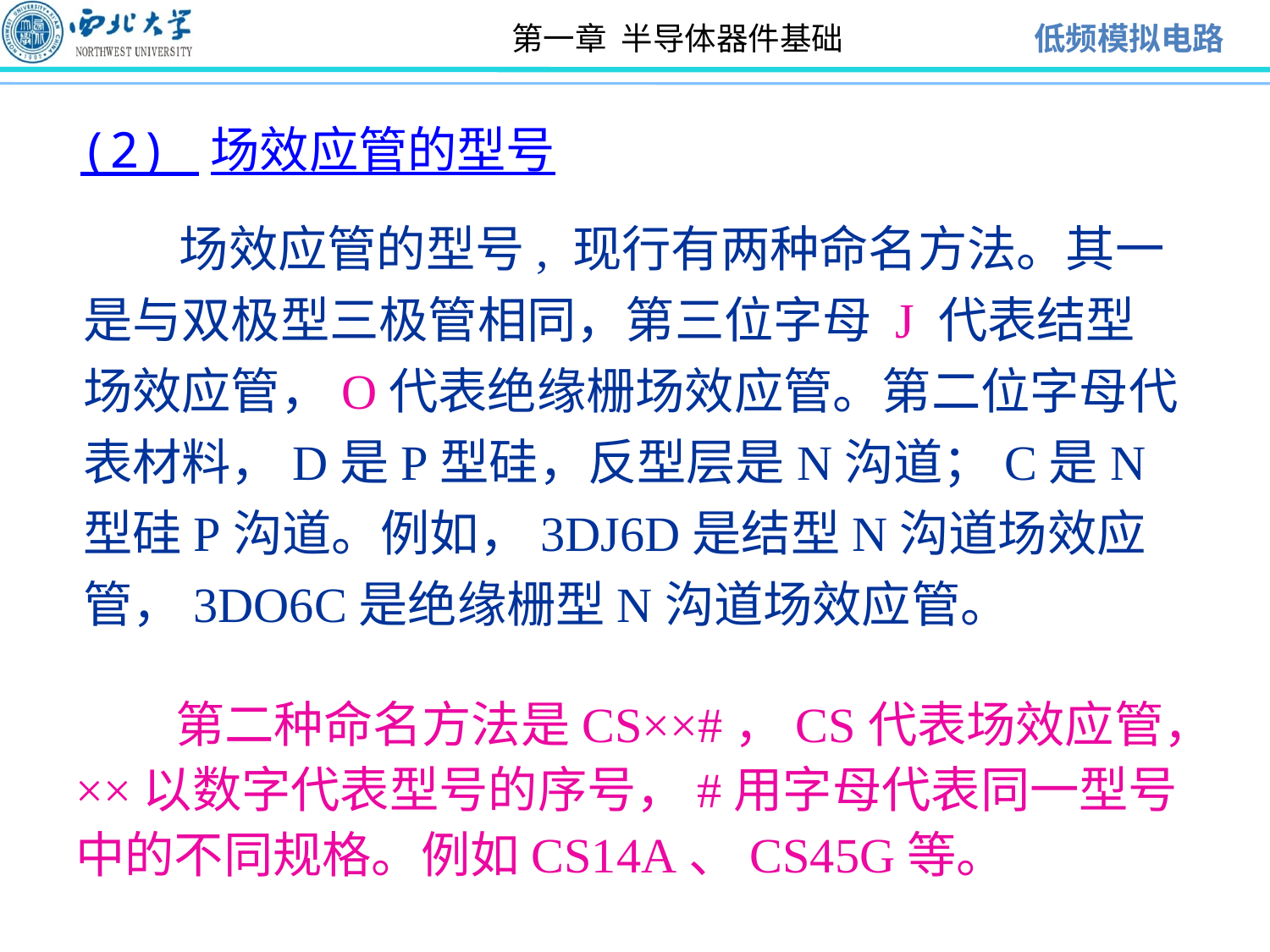

(2) 场效应管的型号
            场效应管的型号, 现行有两种命名方法。其一是与双极型三极管相同，第三位字母 J 代表结型场效应管，O代表绝缘栅场效应管。第二位字母代表材料，D是P型硅，反型层是N沟道；C是N型硅P沟道。例如，3DJ6D是结型N沟道场效应管，3DO6C是绝缘栅型N沟道场效应管。
        第二种命名方法是CS××#，CS代表场效应管，××以数字代表型号的序号，#用字母代表同一型号中的不同规格。例如CS14A、CS45G等。
138